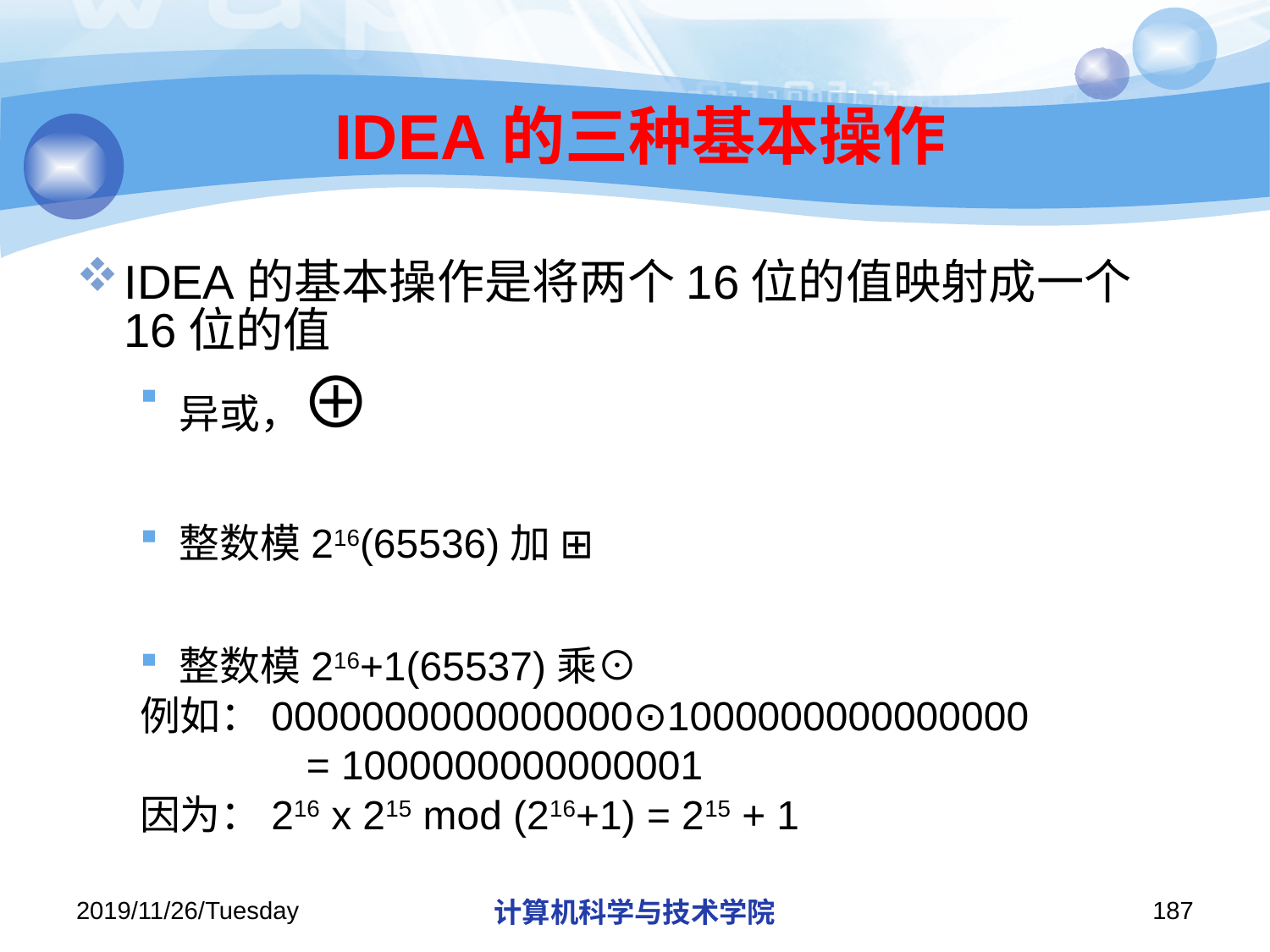

# IDEA的三种基本操作
IDEA的基本操作是将两个16位的值映射成一个16位的值
异或，⊕

整数模216(65536)加 ⊞

整数模216+1(65537)乘⊙
例如：0000000000000000⊙1000000000000000
		= 1000000000000001
因为：216 x 215 mod (216+1) = 215 + 1

2019/11/26/Tuesday
计算机科学与技术学院
187